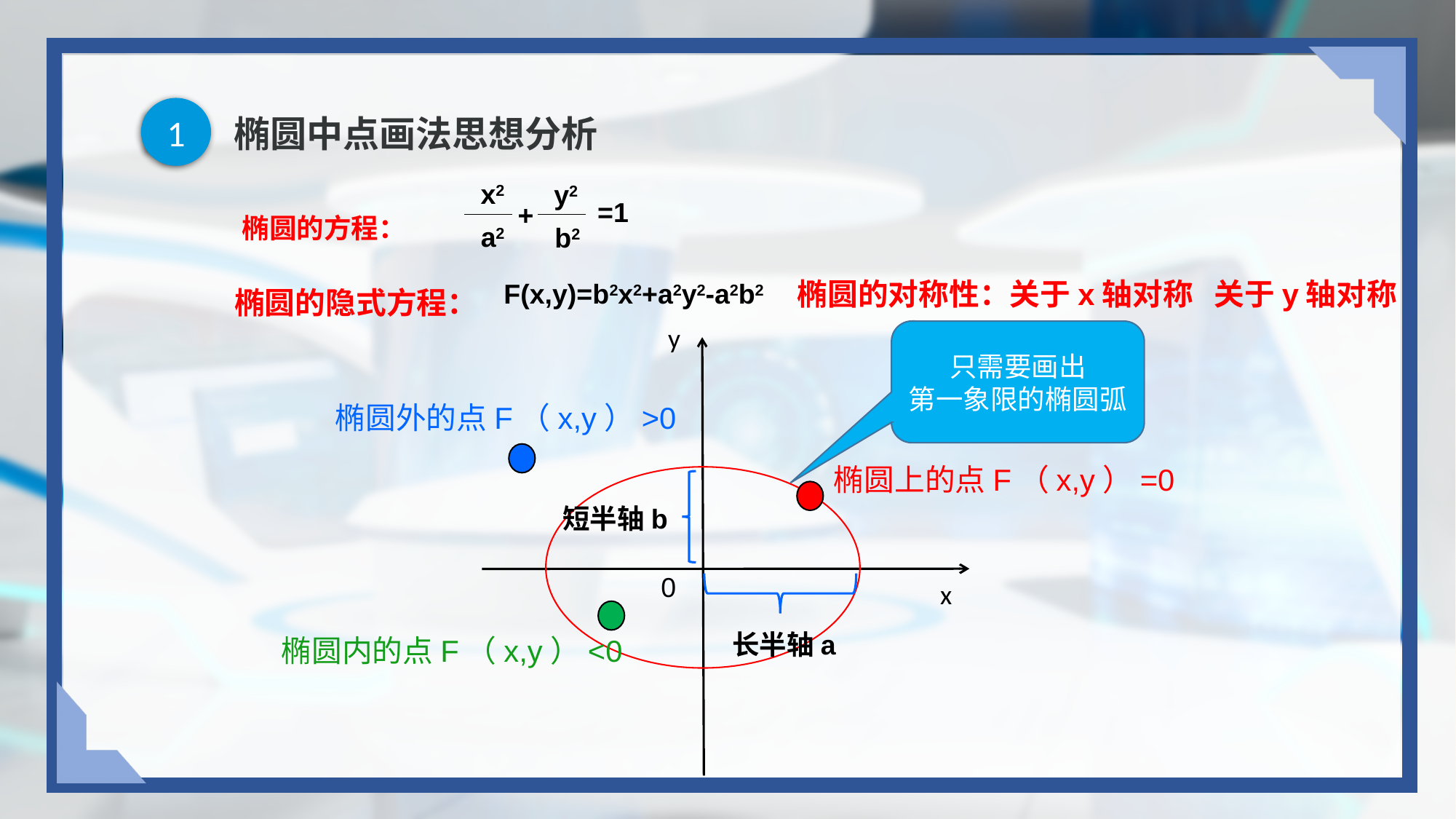

1
# 椭圆中点画法思想分析
x2
y2
=1
+
a2
b2
椭圆的方程：
椭圆的对称性：关于x轴对称   关于y轴对称
F(x,y)=b2x2+a2y2-a2b2
椭圆的隐式方程：
y
只需要画出
第一象限的椭圆弧
椭圆外的点F（x,y）>0

椭圆上的点F（x,y）=0

短半轴b

0
x

长半轴a
椭圆内的点F（x,y）<0